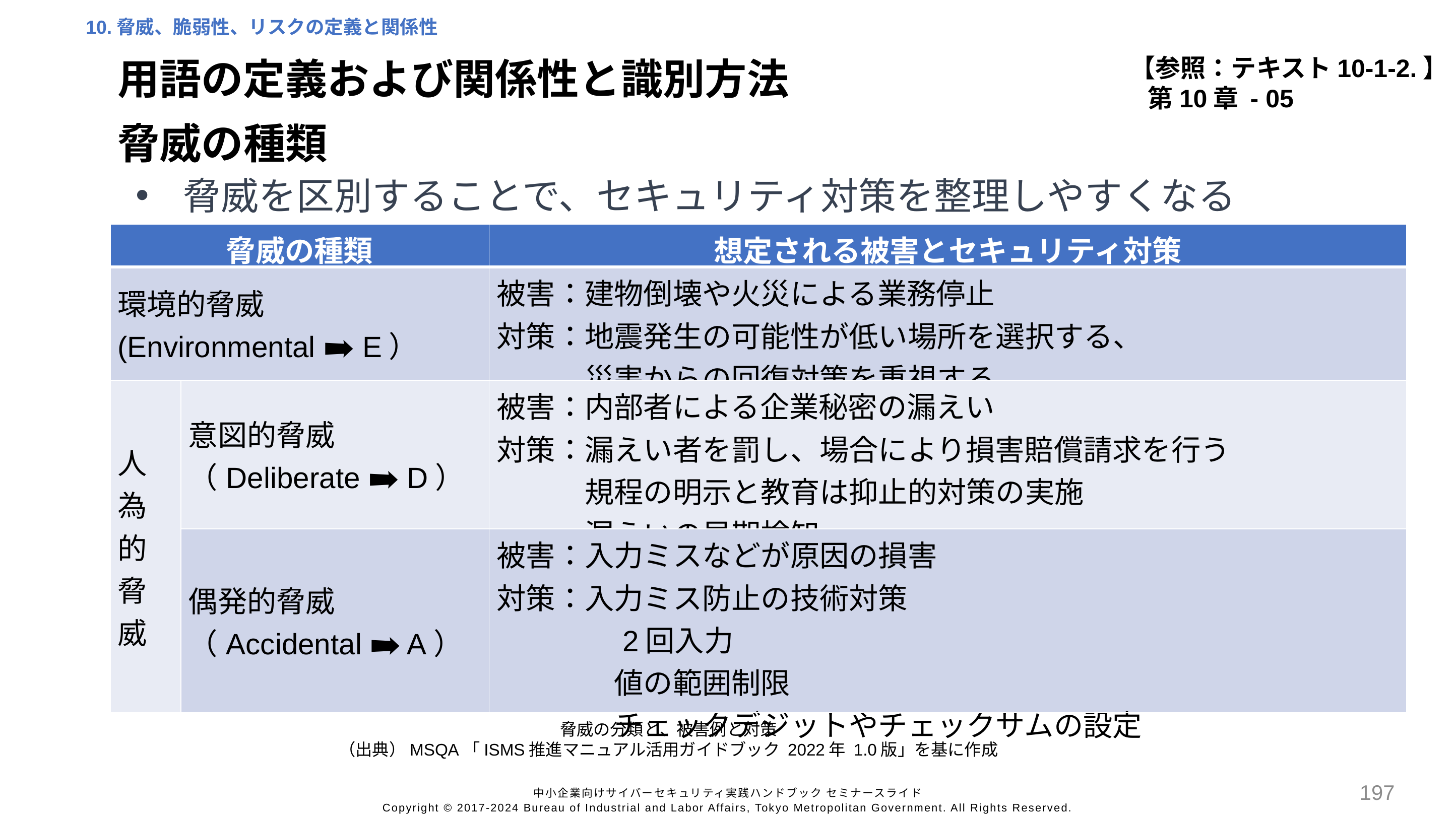

10.脅威、脆弱性、リスクの定義と関係性
【参照：テキスト10-1-2.】
第10章 - 05
用語の定義および関係性と識別方法
脅威の種類
脅威を区別することで、セキュリティ対策を整理しやすくなる
| 脅威の種類 |  | 想定される被害とセキュリティ対策 |
| --- | --- | --- |
| 環境的脅威 (Environmental ➡ E） |  | 被害：建物倒壊や火災による業務停止 対策：地震発生の可能性が低い場所を選択する、 　　　災害からの回復対策を重視する |
| 人為的脅威 | 意図的脅威 （Deliberate ➡ D） | 被害：内部者による企業秘密の漏えい 対策：漏えい者を罰し、場合により損害賠償請求を行う 　　　規程の明示と教育は抑止的対策の実施 　　　漏えいの早期検知 |
|  | 偶発的脅威 （Accidental ➡ A） | 被害：入力ミスなどが原因の損害 対策：入力ミス防止の技術対策 　　　　2回入力　　　　 　　　　値の範囲制限 　　　　チェックデジットやチェックサムの設定 |
脅威の分類と、被害例と対策
（出典）MSQA「ISMS推進マニュアル活用ガイドブック 2022年 1.0版」を基に作成
197